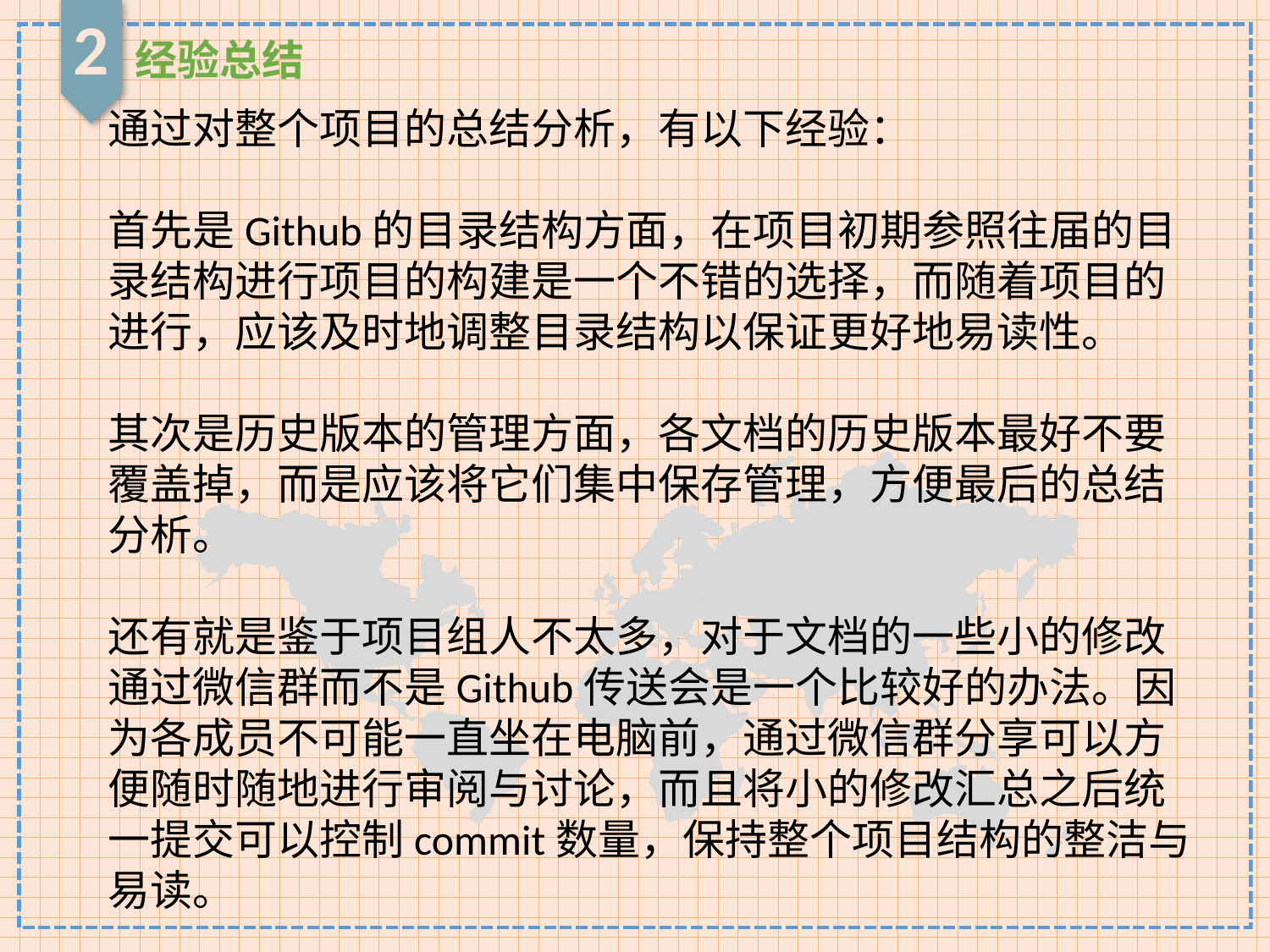

2
经验总结
通过对整个项目的总结分析，有以下经验：

首先是Github的目录结构方面，在项目初期参照往届的目录结构进行项目的构建是一个不错的选择，而随着项目的进行，应该及时地调整目录结构以保证更好地易读性。

其次是历史版本的管理方面，各文档的历史版本最好不要覆盖掉，而是应该将它们集中保存管理，方便最后的总结分析。

还有就是鉴于项目组人不太多，对于文档的一些小的修改通过微信群而不是Github传送会是一个比较好的办法。因为各成员不可能一直坐在电脑前，通过微信群分享可以方便随时随地进行审阅与讨论，而且将小的修改汇总之后统一提交可以控制commit数量，保持整个项目结构的整洁与易读。